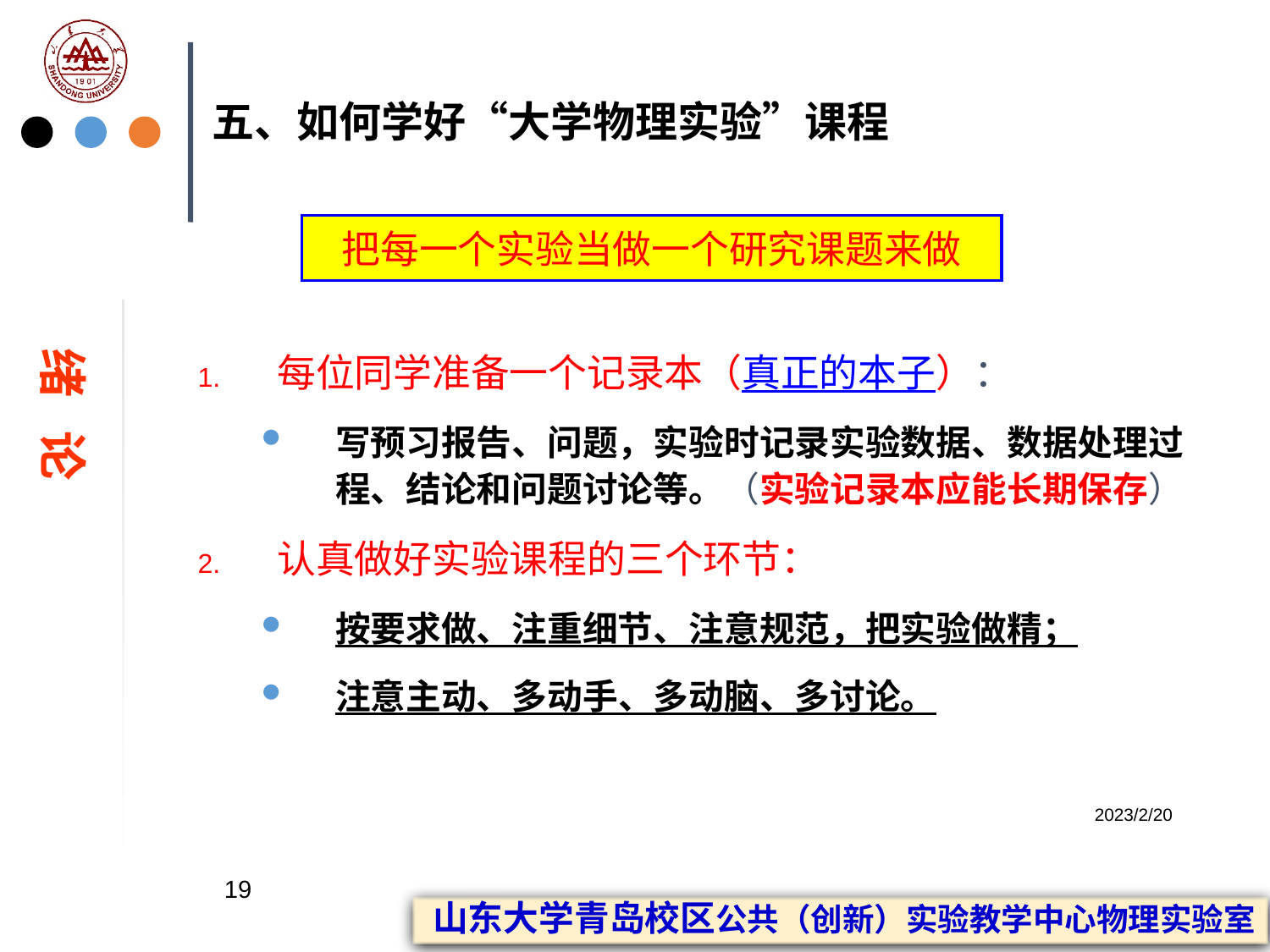

# 五、如何学好“大学物理实验”课程
把每一个实验当做一个研究课题来做
每位同学准备一个记录本（真正的本子）：
写预习报告、问题，实验时记录实验数据、数据处理过程、结论和问题讨论等。（实验记录本应能长期保存）
认真做好实验课程的三个环节：
按要求做、注重细节、注意规范，把实验做精；
注意主动、多动手、多动脑、多讨论。
绪   论
2023/2/20
19